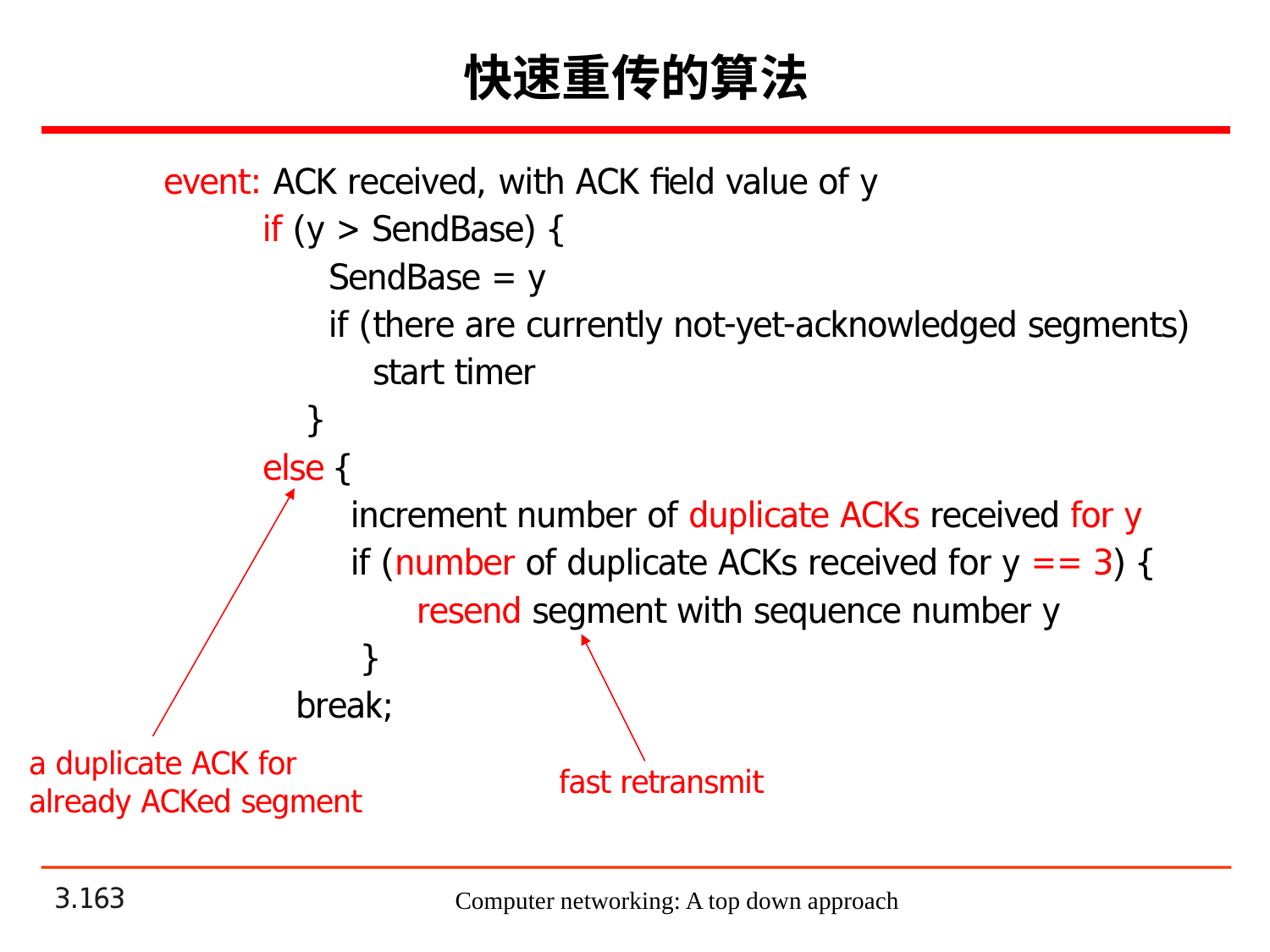

# 快速重传的算法
        event: ACK received, with ACK field value of y
                 if (y > SendBase) {
                       SendBase = y
                       if (there are currently not-yet-acknowledged segments)
                           start timer
                     }
                 else {
                         increment number of duplicate ACKs received for y
                         if (number of duplicate ACKs received for y == 3) {
                               resend segment with sequence number y
                          }
                    break;

a duplicate ACK for
already ACKed segment
fast retransmit
Computer networking: A top down approach